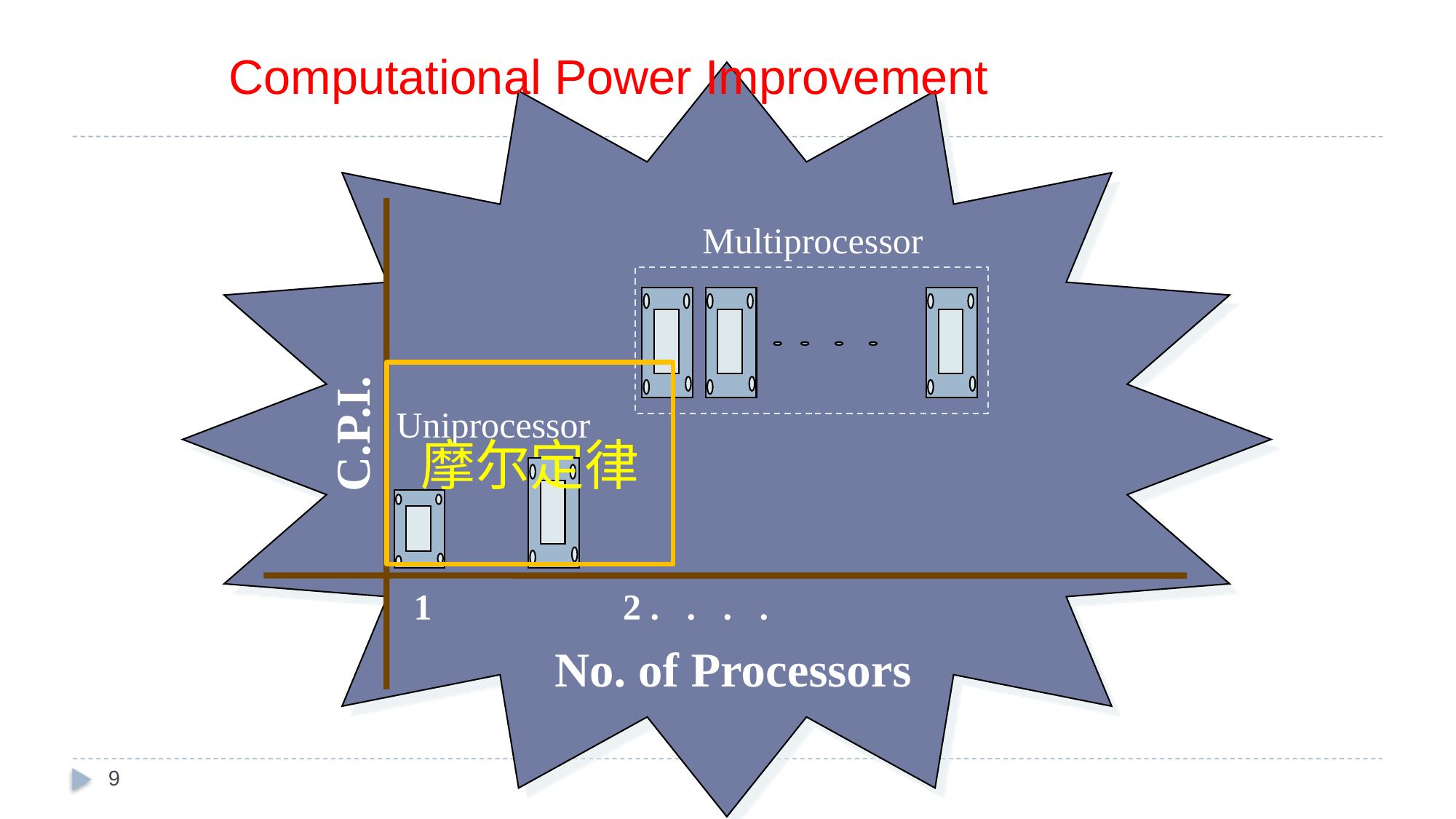

# Computational Power Improvement

Multiprocessor

摩尔定律
Uniprocessor
C.P.I.

1                     2 .   .   .   .
No. of Processors
9